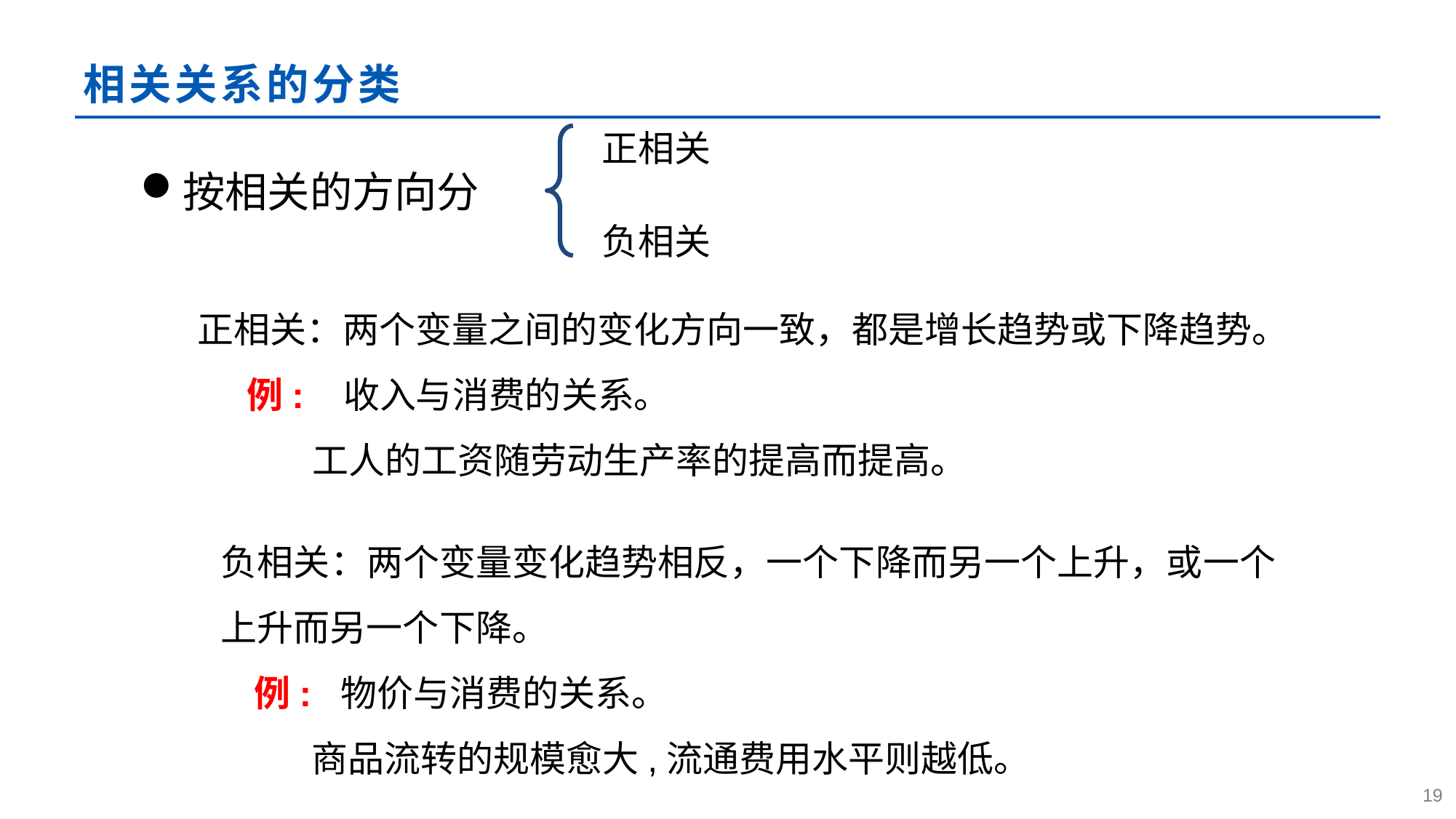

# 相关关系的分类
正相关
负相关

按相关的方向分
正相关：两个变量之间的变化方向一致，都是增长趋势或下降趋势。
     例:   收入与消费的关系。
             工人的工资随劳动生产率的提高而提高。
负相关：两个变量变化趋势相反，一个下降而另一个上升，或一个上升而另一个下降。
   例:  物价与消费的关系。
          商品流转的规模愈大,流通费用水平则越低。
19